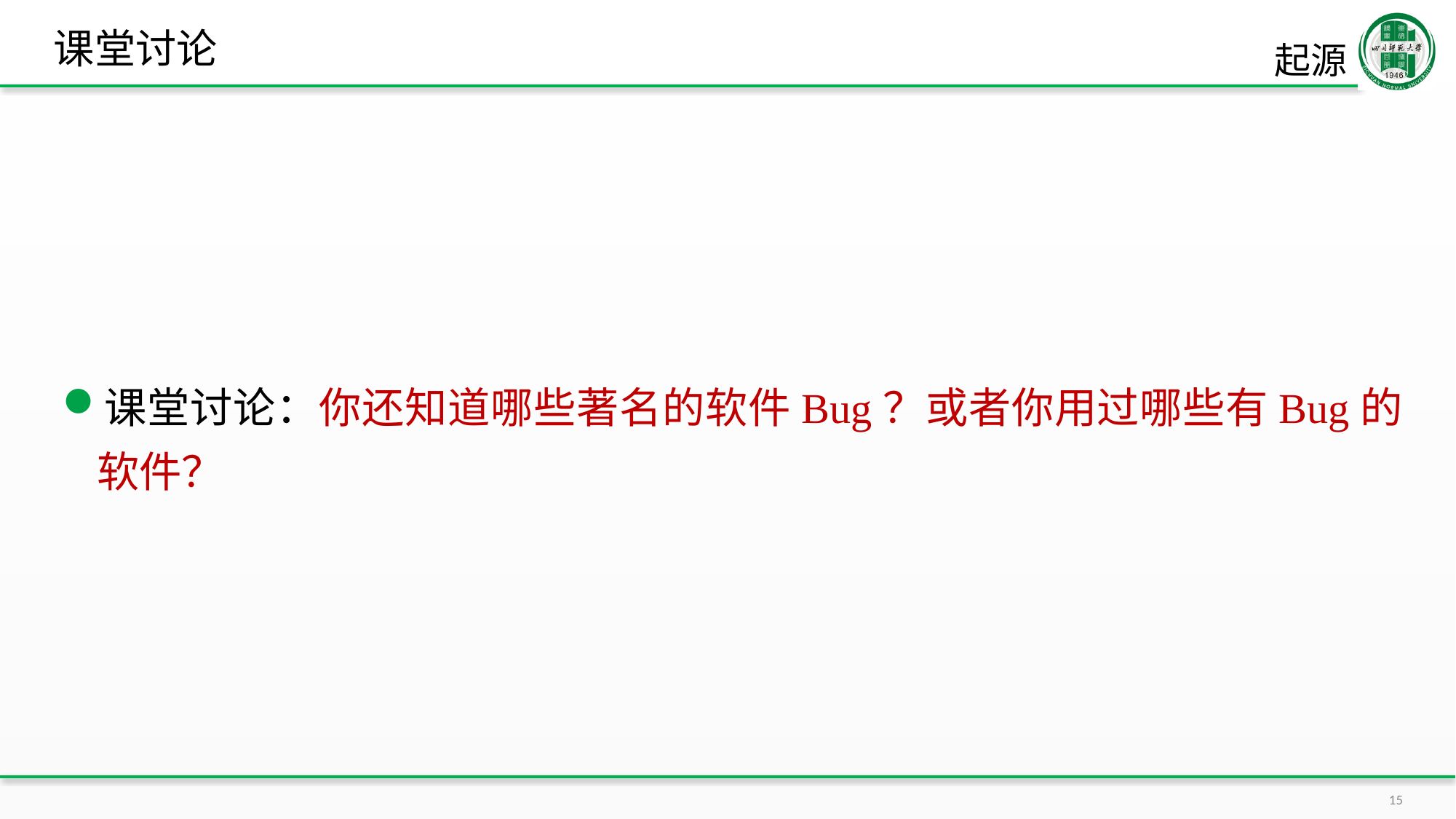

# 课堂讨论
起源
课堂讨论：你还知道哪些著名的软件Bug？或者你用过哪些有Bug的软件？
15